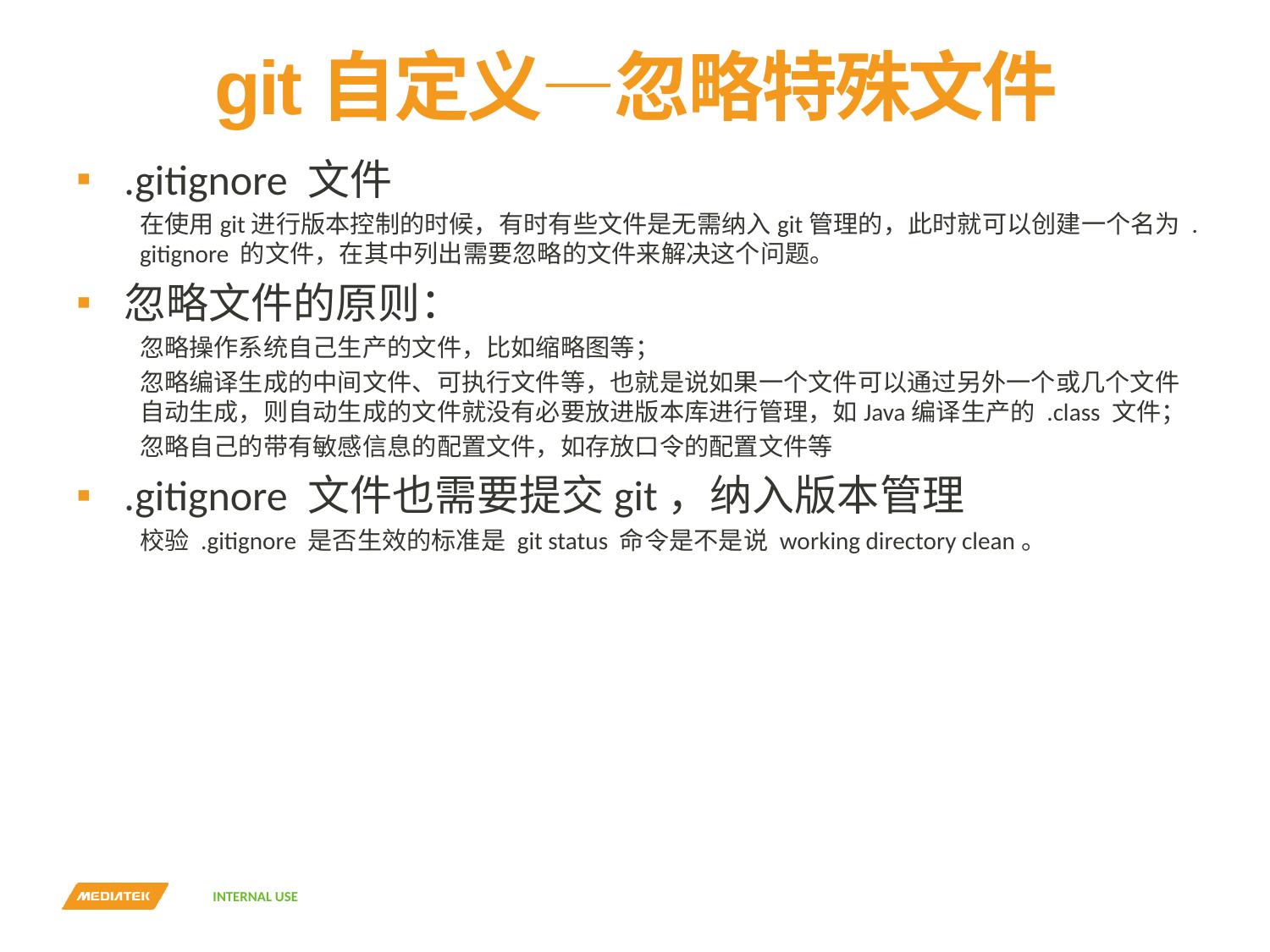

# git自定义—忽略特殊文件
.gitignore 文件
在使用git进行版本控制的时候，有时有些文件是无需纳入git管理的，此时就可以创建一个名为 .gitignore 的文件，在其中列出需要忽略的文件来解决这个问题。
忽略文件的原则：
忽略操作系统自己生产的文件，比如缩略图等；
忽略编译生成的中间文件、可执行文件等，也就是说如果一个文件可以通过另外一个或几个文件自动生成，则自动生成的文件就没有必要放进版本库进行管理，如Java编译生产的 .class 文件；
忽略自己的带有敏感信息的配置文件，如存放口令的配置文件等
.gitignore 文件也需要提交git，纳入版本管理
校验 .gitignore 是否生效的标准是 git status 命令是不是说 working directory clean。